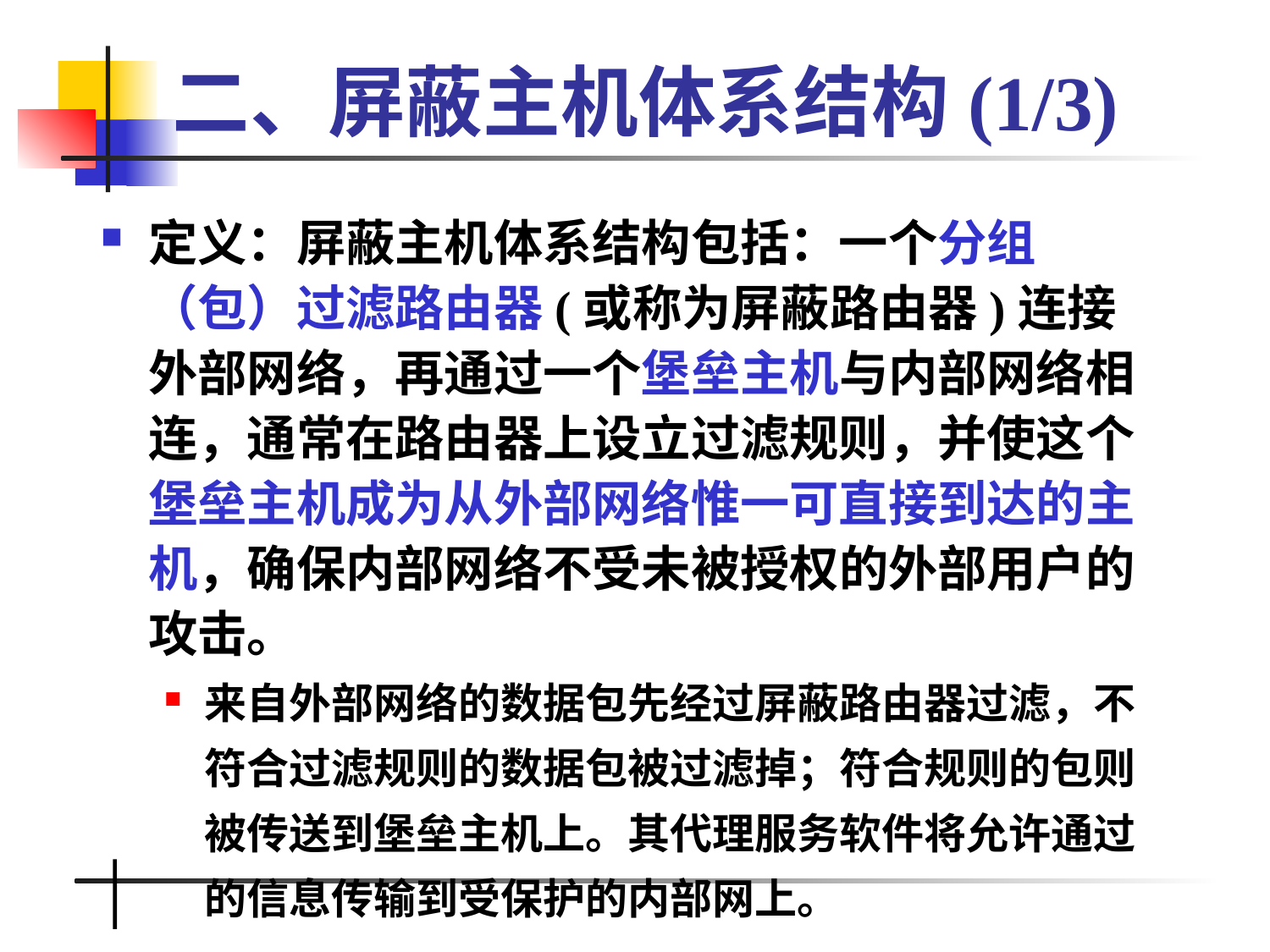

# 二、屏蔽主机体系结构(1/3)
定义：屏蔽主机体系结构包括：一个分组（包）过滤路由器(或称为屏蔽路由器)连接外部网络，再通过一个堡垒主机与内部网络相连，通常在路由器上设立过滤规则，并使这个堡垒主机成为从外部网络惟一可直接到达的主机，确保内部网络不受未被授权的外部用户的攻击。
来自外部网络的数据包先经过屏蔽路由器过滤，不符合过滤规则的数据包被过滤掉；符合规则的包则被传送到堡垒主机上。其代理服务软件将允许通过的信息传输到受保护的内部网上。